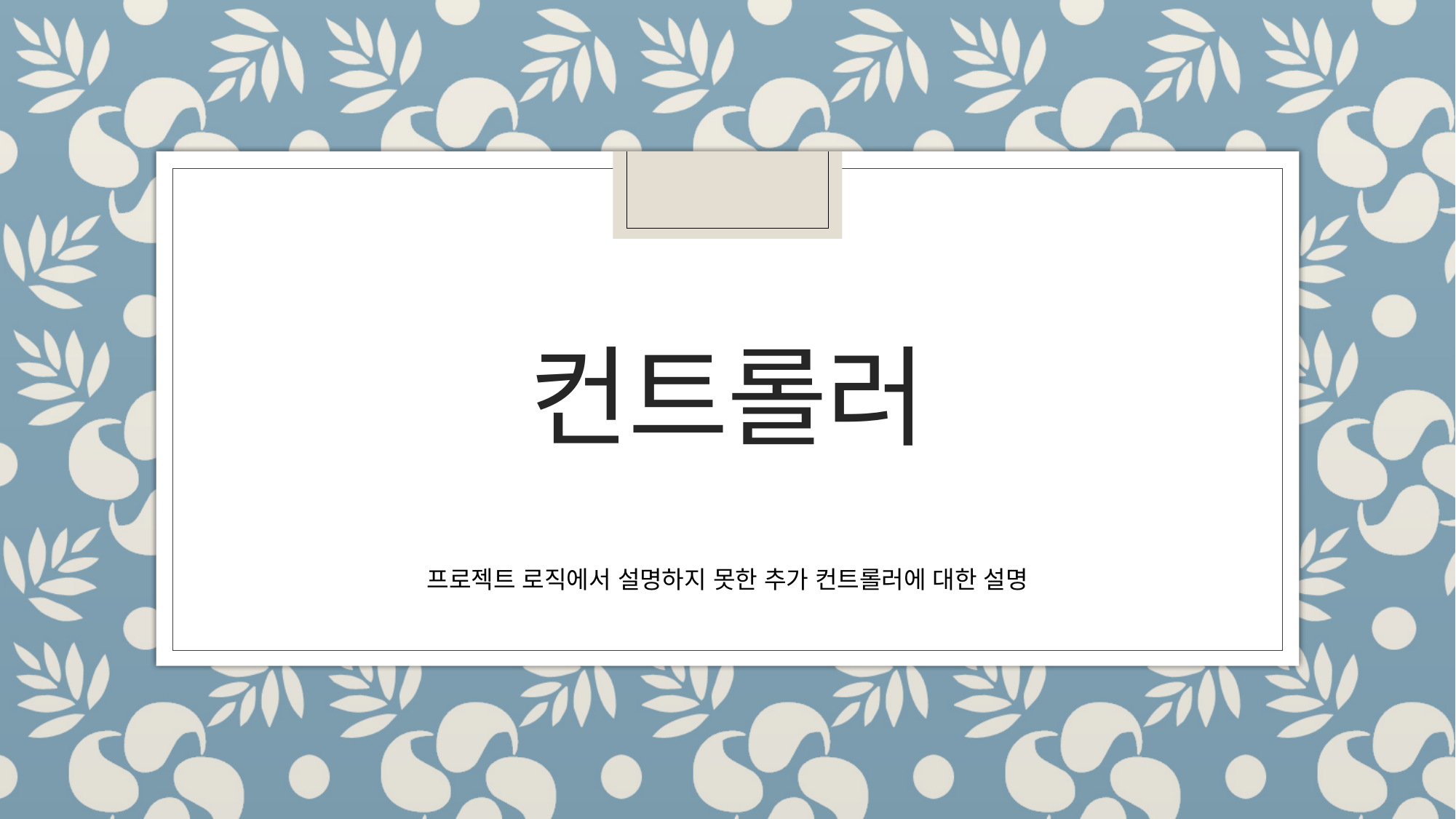

# 컨트롤러
프로젝트 로직에서 설명하지 못한 추가 컨트롤러에 대한 설명